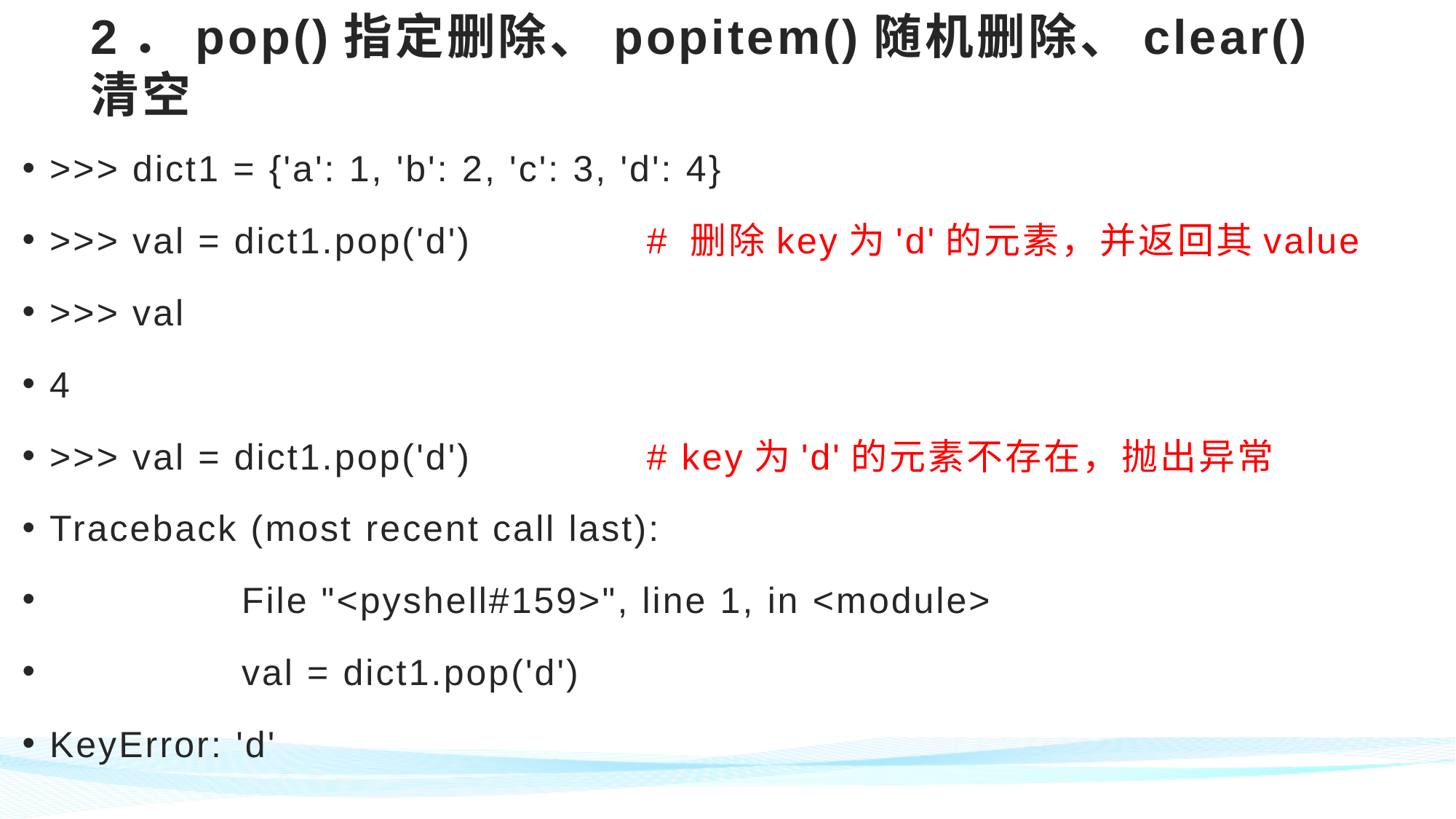

# 2．pop()指定删除、popitem()随机删除、clear()清空

>>> dict1 = {'a': 1, 'b': 2, 'c': 3, 'd': 4}
>>> val = dict1.pop('d')              # 删除key为'd'的元素，并返回其value
>>> val
4
>>> val = dict1.pop('d')              # key为'd'的元素不存在，抛出异常
Traceback (most recent call last):
  	File "<pyshell#159>", line 1, in <module>
    	val = dict1.pop('d')
KeyError: 'd'

31